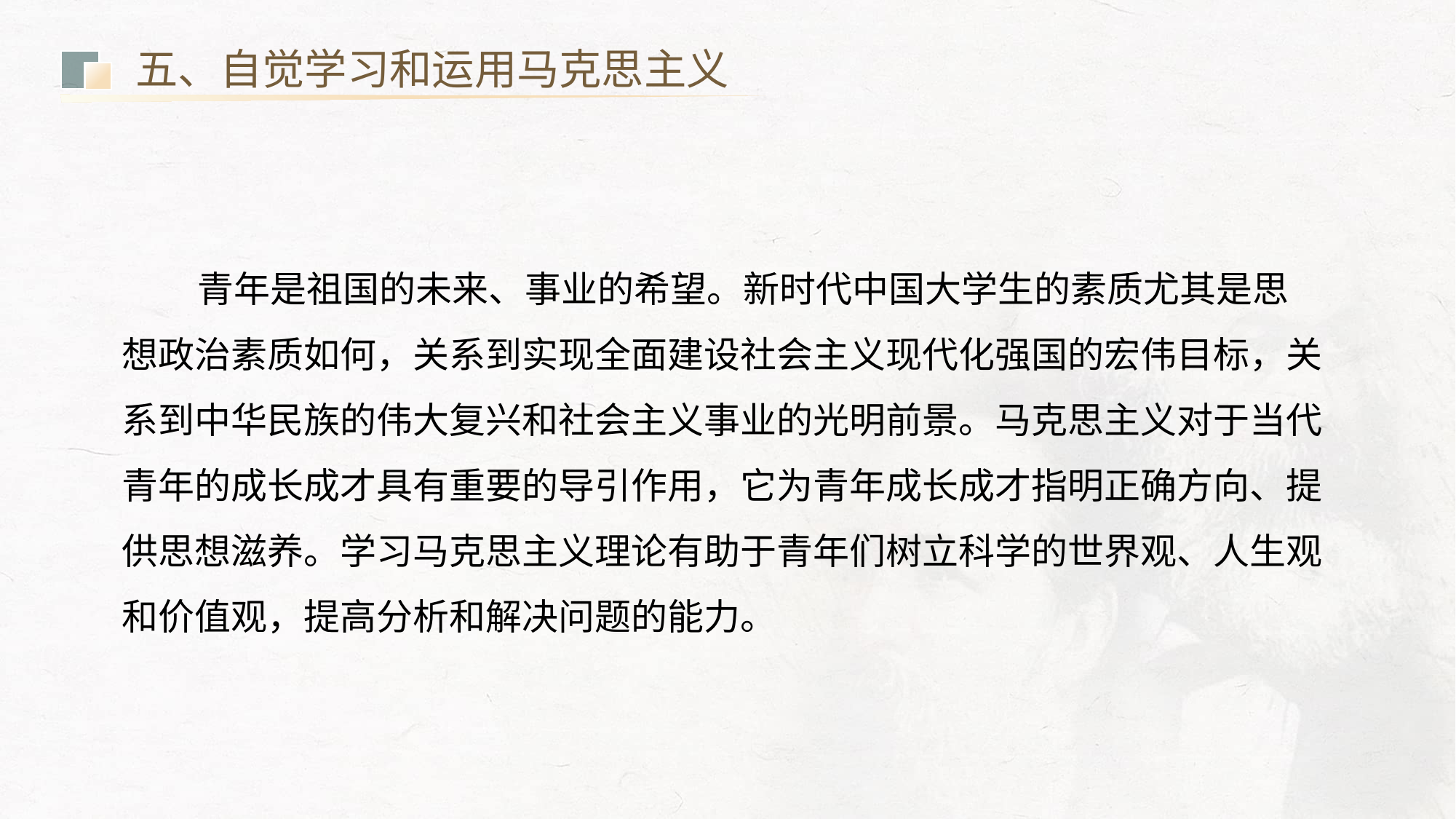

五、自觉学习和运用马克思主义

青年是祖国的未来、事业的希望。新时代中国大学生的素质尤其是思想政治素质如何，关系到实现全面建设社会主义现代化强国的宏伟目标，关系到中华民族的伟大复兴和社会主义事业的光明前景。马克思主义对于当代青年的成长成才具有重要的导引作用，它为青年成长成才指明正确方向、提供思想滋养。学习马克思主义理论有助于青年们树立科学的世界观、人生观和价值观，提高分析和解决问题的能力。